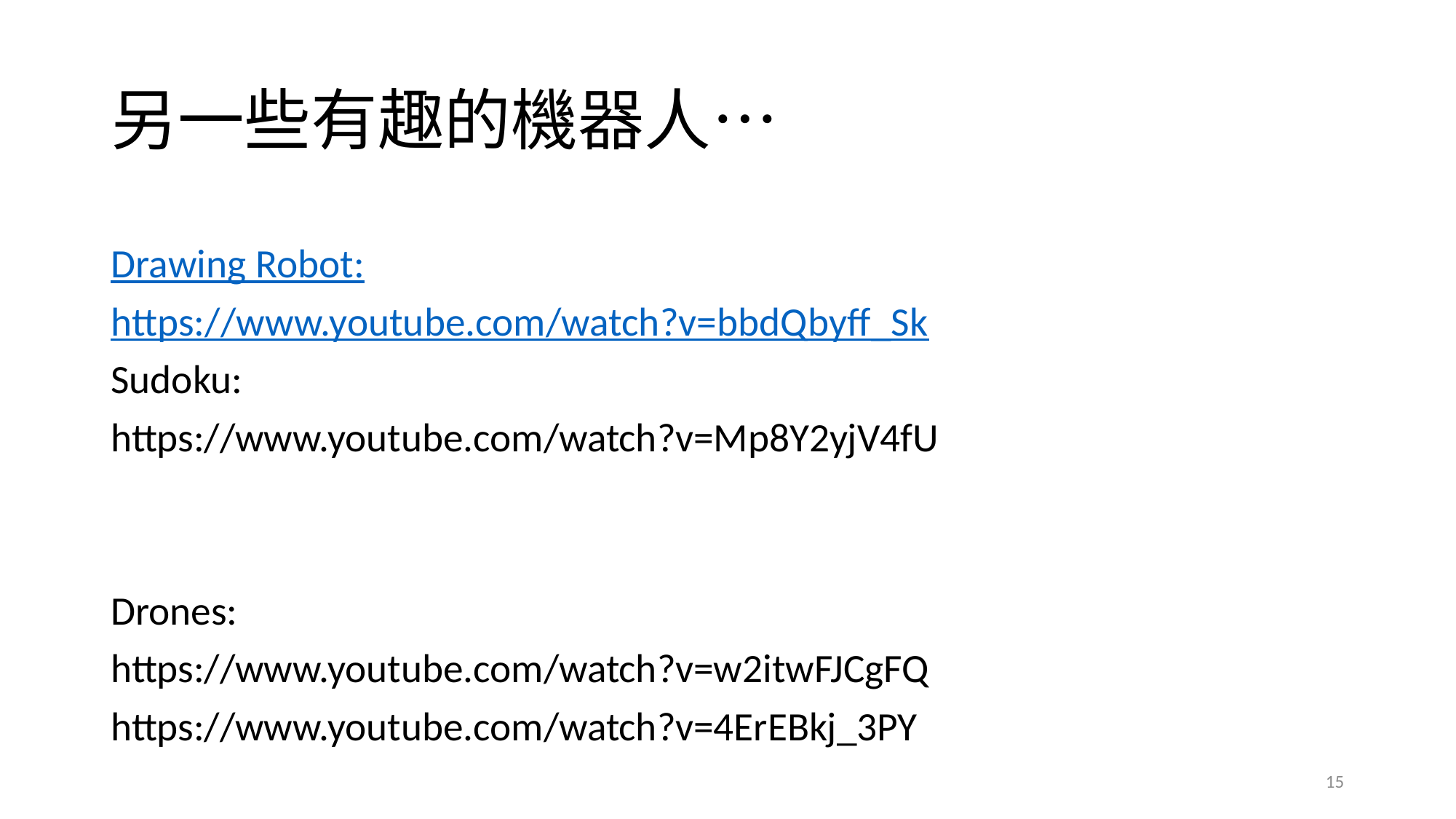

# 另一些有趣的機器人…
Drawing Robot:
https://www.youtube.com/watch?v=bbdQbyff_Sk
Sudoku:
https://www.youtube.com/watch?v=Mp8Y2yjV4fU

Drones:
https://www.youtube.com/watch?v=w2itwFJCgFQ
https://www.youtube.com/watch?v=4ErEBkj_3PY
15